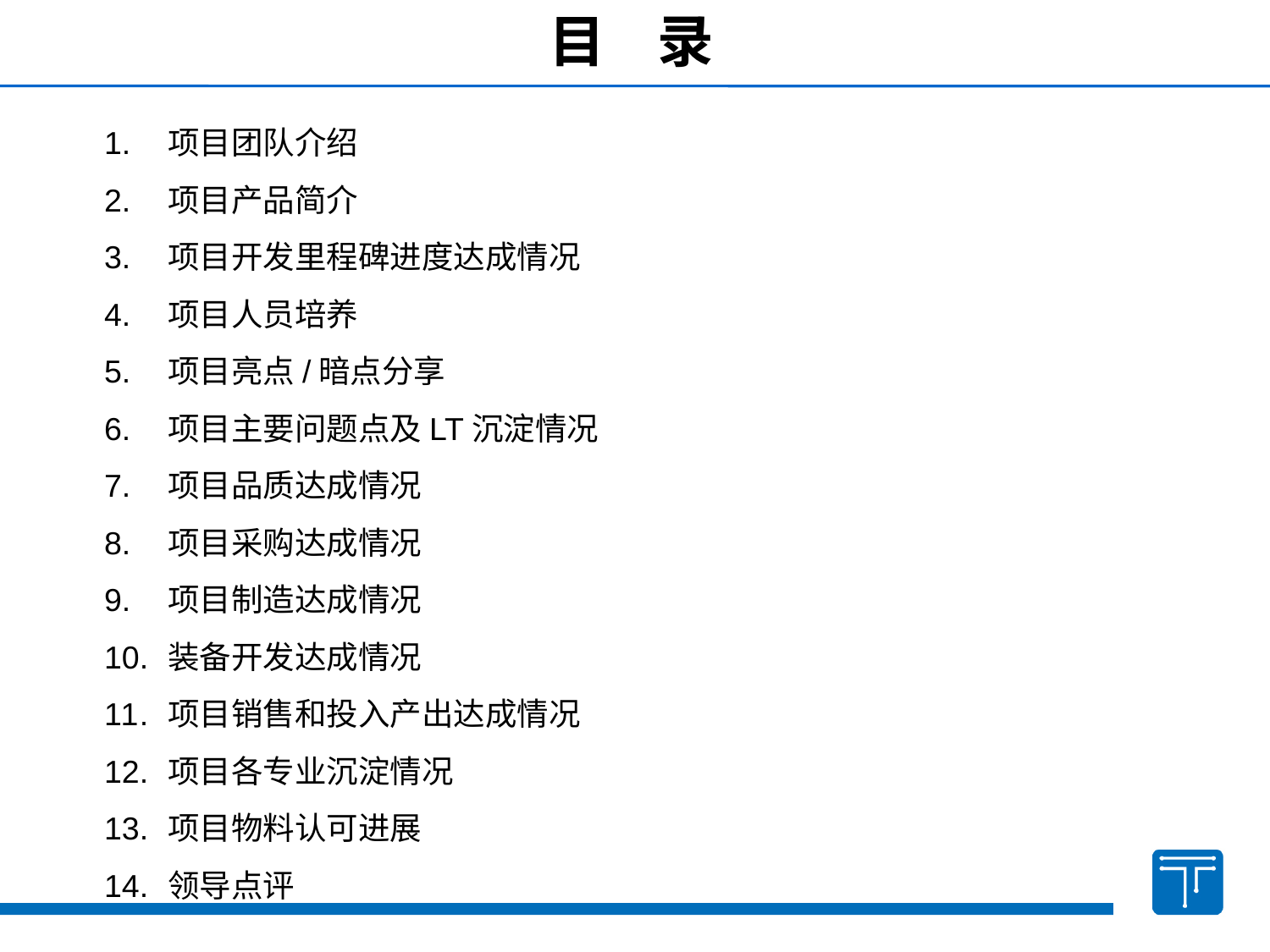

目    录
项目团队介绍
项目产品简介
项目开发里程碑进度达成情况
项目人员培养
项目亮点/暗点分享
项目主要问题点及LT沉淀情况
项目品质达成情况
项目采购达成情况
项目制造达成情况
装备开发达成情况
项目销售和投入产出达成情况
项目各专业沉淀情况
项目物料认可进展
领导点评